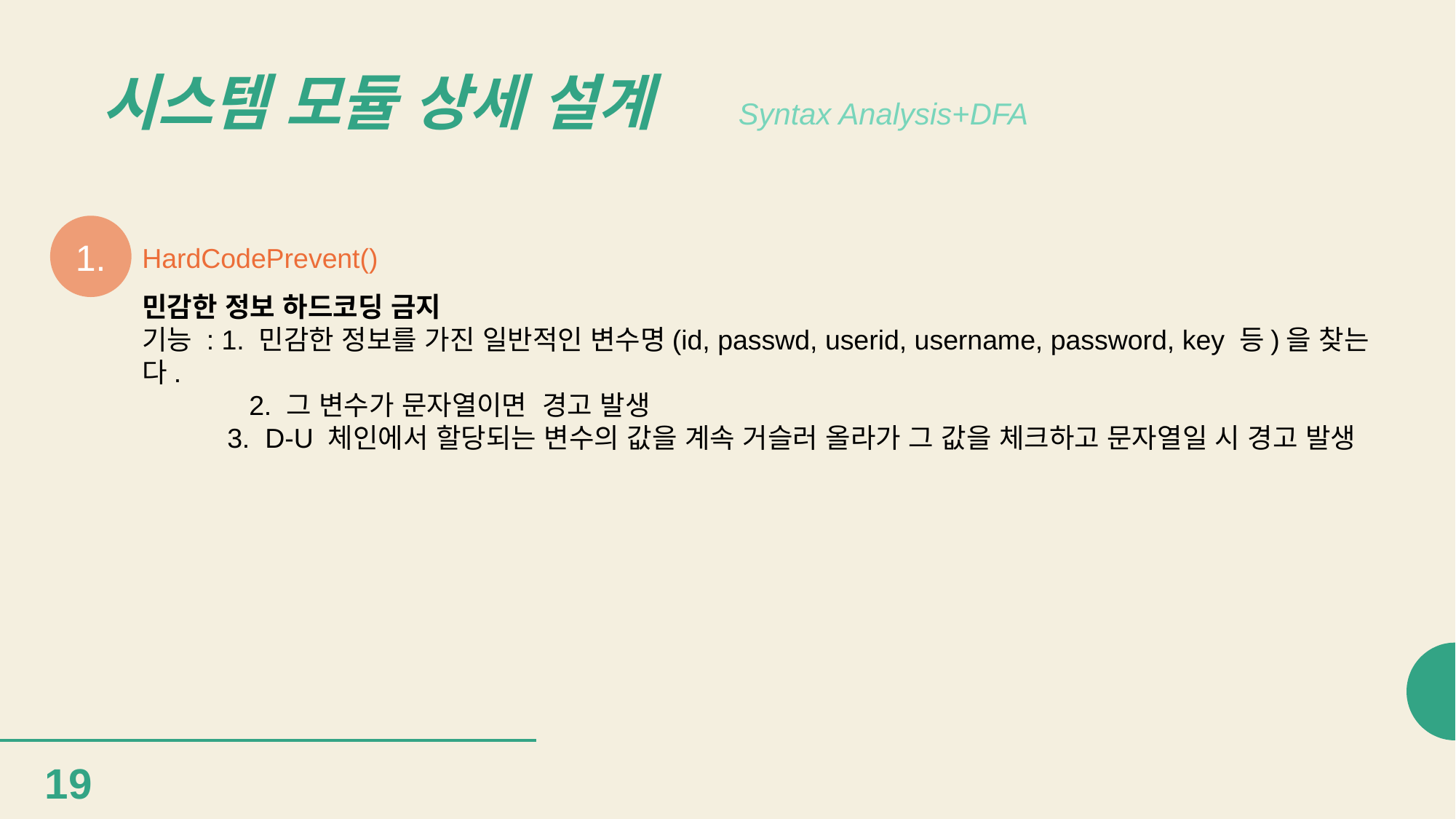

# 시스템 모듈 상세 설계
Syntax Analysis+DFA
1.
HardCodePrevent()
민감한 정보 하드코딩 금지
기능 : 1. 민감한 정보를 가진 일반적인 변수명(id, passwd, userid, username, password, key 등)을 찾는다.
              2. 그 변수가 문자열이면  경고 발생
    3.  D-U 체인에서 할당되는 변수의 값을 계속 거슬러 올라가 그 값을 체크하고 문자열일 시 경고 발생
19